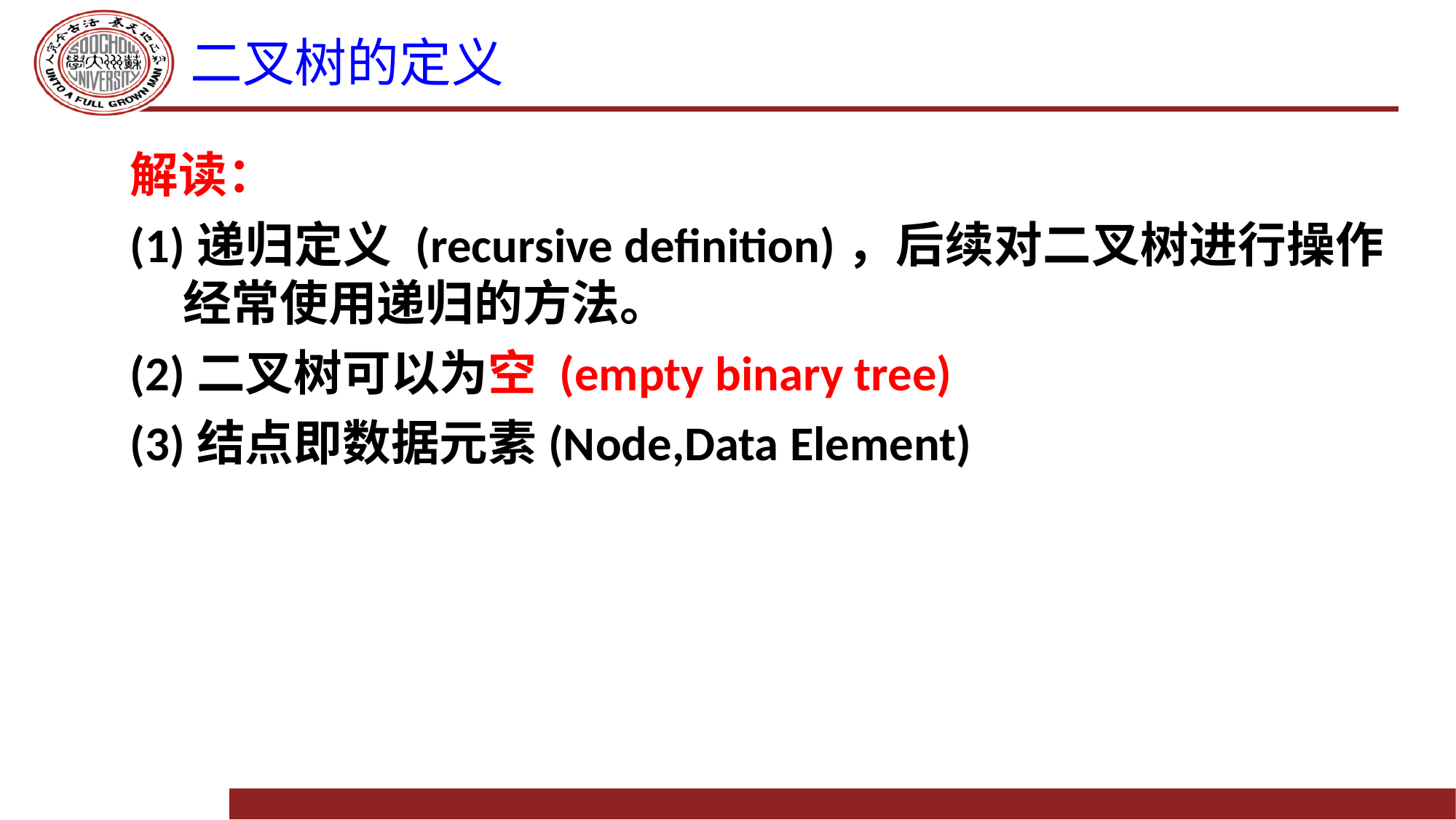

# 二叉树的定义

解读：
(1)递归定义 (recursive definition)，后续对二叉树进行操作经常使用递归的方法。
(2)二叉树可以为空 (empty binary tree)
(3)结点即数据元素(Node,Data Element)